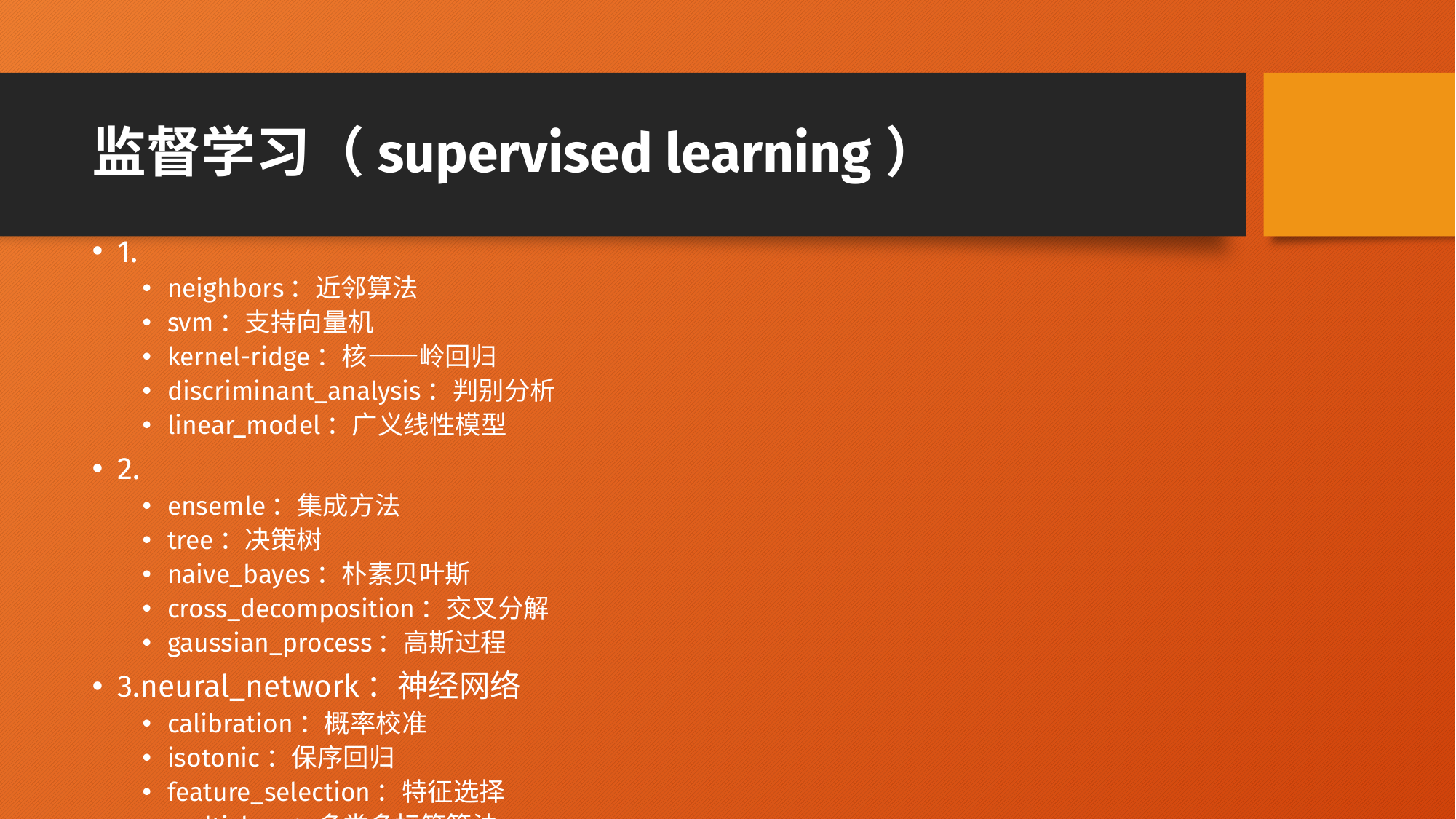

# 监督学习（supervised learning）
1.
neighbors：近邻算法
svm：支持向量机
kernel-ridge：核——岭回归
discriminant_analysis：判别分析
linear_model：广义线性模型
2.
ensemle：集成方法
tree：决策树
naive_bayes：朴素贝叶斯
cross_decomposition：交叉分解
gaussian_process：高斯过程
3.neural_network：神经网络
calibration：概率校准
isotonic：保序回归
feature_selection：特征选择
multiclass：多类多标签算法